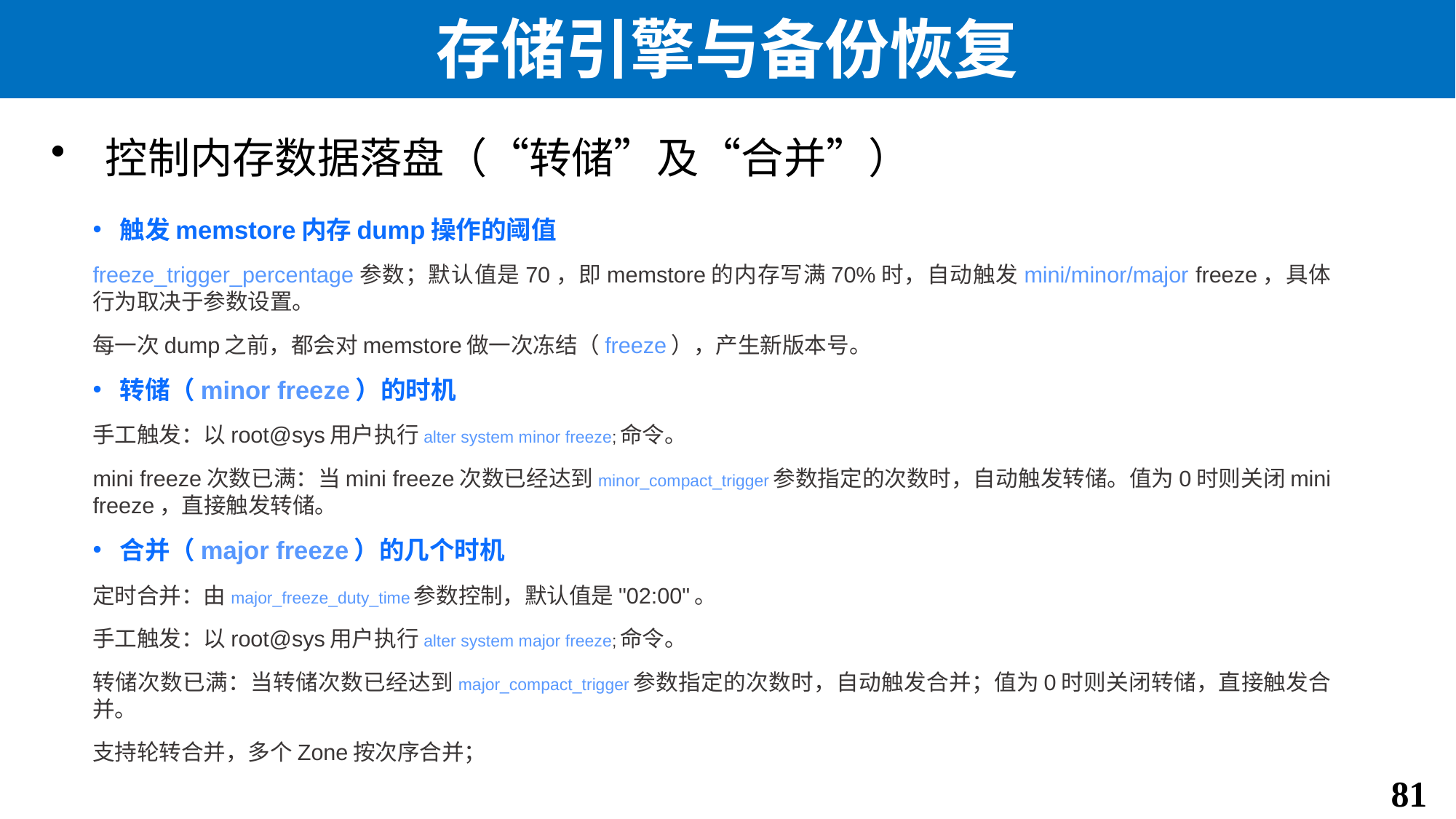

# 存储引擎与备份恢复
控制内存数据落盘（“转储”及“合并”）
触发memstore内存dump操作的阈值
freeze_trigger_percentage参数；默认值是70，即memstore的内存写满70%时，自动触发mini/minor/major freeze，具体行为取决于参数设置。
每一次dump之前，都会对memstore做一次冻结（freeze），产生新版本号。
转储（minor freeze）的时机
手工触发：以root@sys用户执行alter system minor freeze;命令。
mini freeze次数已满：当mini freeze次数已经达到minor_compact_trigger参数指定的次数时，自动触发转储。值为0时则关闭mini freeze，直接触发转储。
合并（major freeze）的几个时机
定时合并：由major_freeze_duty_time参数控制，默认值是"02:00"。
手工触发：以root@sys用户执行alter system major freeze;命令。
转储次数已满：当转储次数已经达到major_compact_trigger参数指定的次数时，自动触发合并；值为0时则关闭转储，直接触发合并。
支持轮转合并，多个Zone按次序合并；